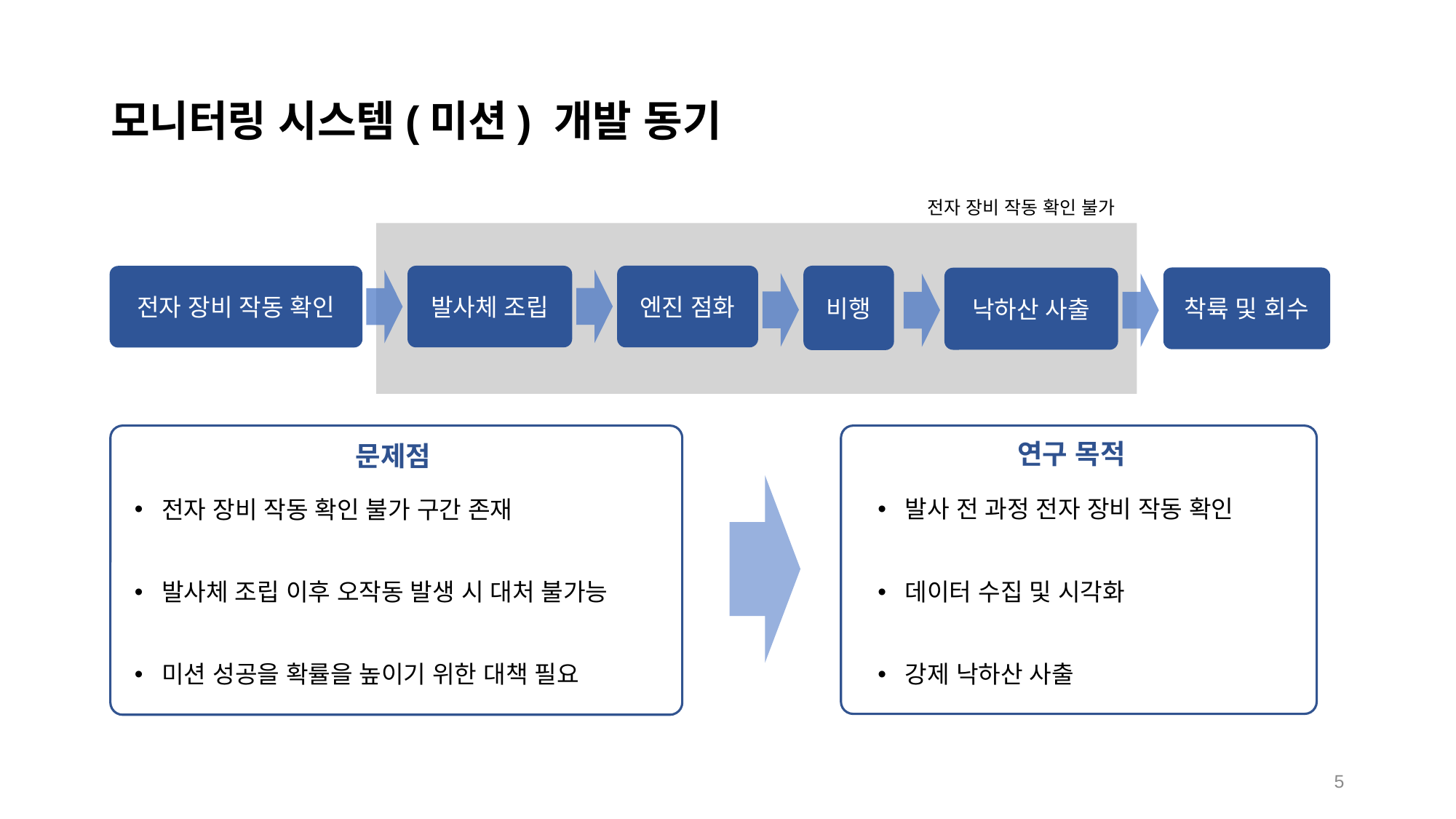

# 모니터링 시스템(미션) 개발 동기
전자 장비 작동 확인 불가

발사체 조립
엔진 점화
비행
전자 장비 작동 확인
착륙 및 회수
낙하산 사출

연구 목적
문제점

전자 장비 작동 확인 불가 구간 존재

발사체 조립 이후 오작동 발생 시 대처 불가능

미션 성공을 확률을 높이기 위한 대책 필요
발사 전 과정 전자 장비 작동 확인

데이터 수집 및 시각화

강제 낙하산 사출

5